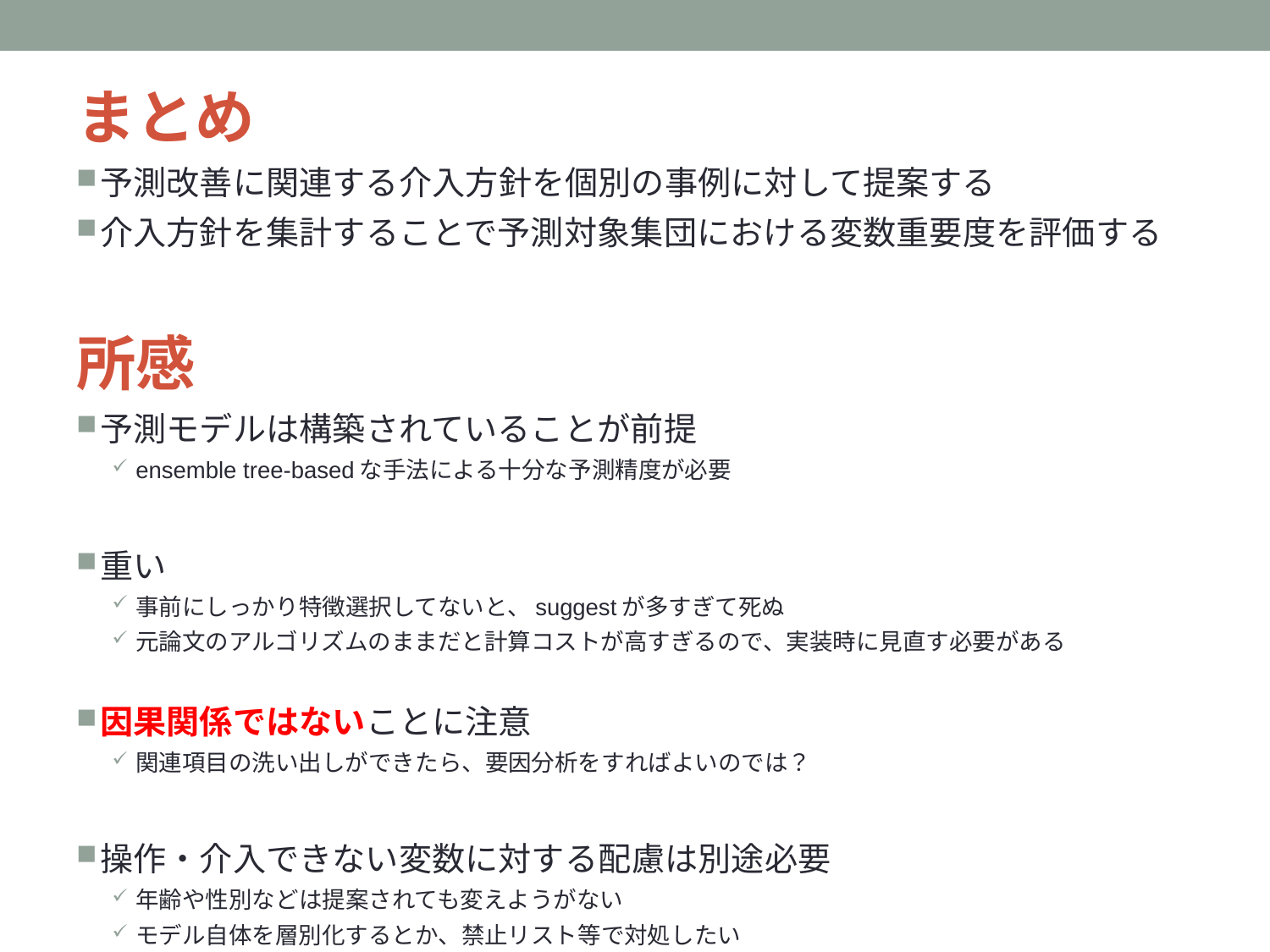

まとめ
予測改善に関連する介入方針を個別の事例に対して提案する
介入方針を集計することで予測対象集団における変数重要度を評価する

所感
予測モデルは構築されていることが前提
ensemble tree-basedな手法による十分な予測精度が必要

重い
事前にしっかり特徴選択してないと、suggestが多すぎて死ぬ
元論文のアルゴリズムのままだと計算コストが高すぎるので、実装時に見直す必要がある

因果関係ではないことに注意
関連項目の洗い出しができたら、要因分析をすればよいのでは？

操作・介入できない変数に対する配慮は別途必要
年齢や性別などは提案されても変えようがない
モデル自体を層別化するとか、禁止リスト等で対処したい